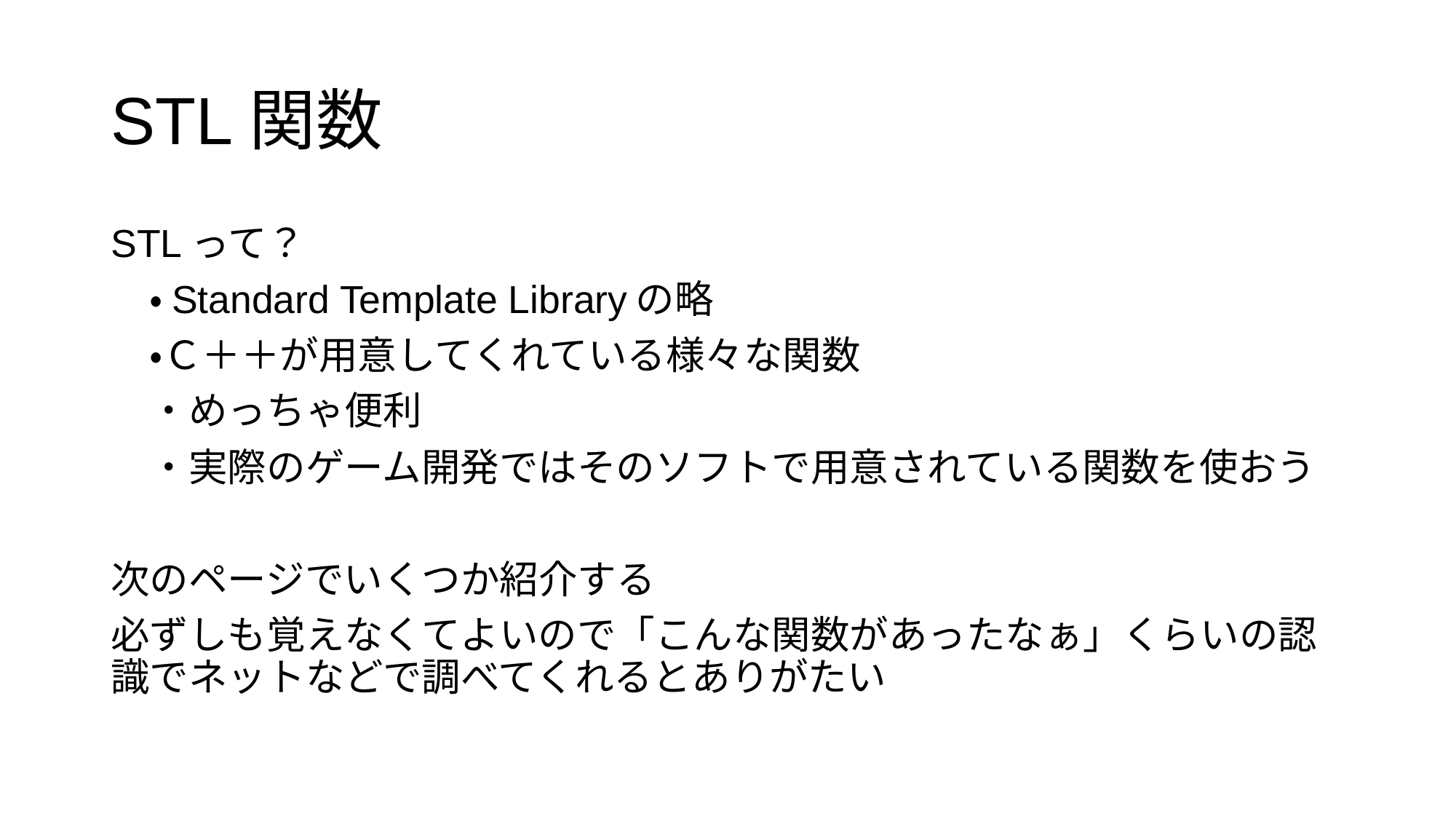

# STL関数
STLって？
　・Standard Template Libraryの略
　・Ｃ＋＋が用意してくれている様々な関数
　・めっちゃ便利
　・実際のゲーム開発ではそのソフトで用意されている関数を使おう

次のページでいくつか紹介する
必ずしも覚えなくてよいので「こんな関数があったなぁ」くらいの認識でネットなどで調べてくれるとありがたい